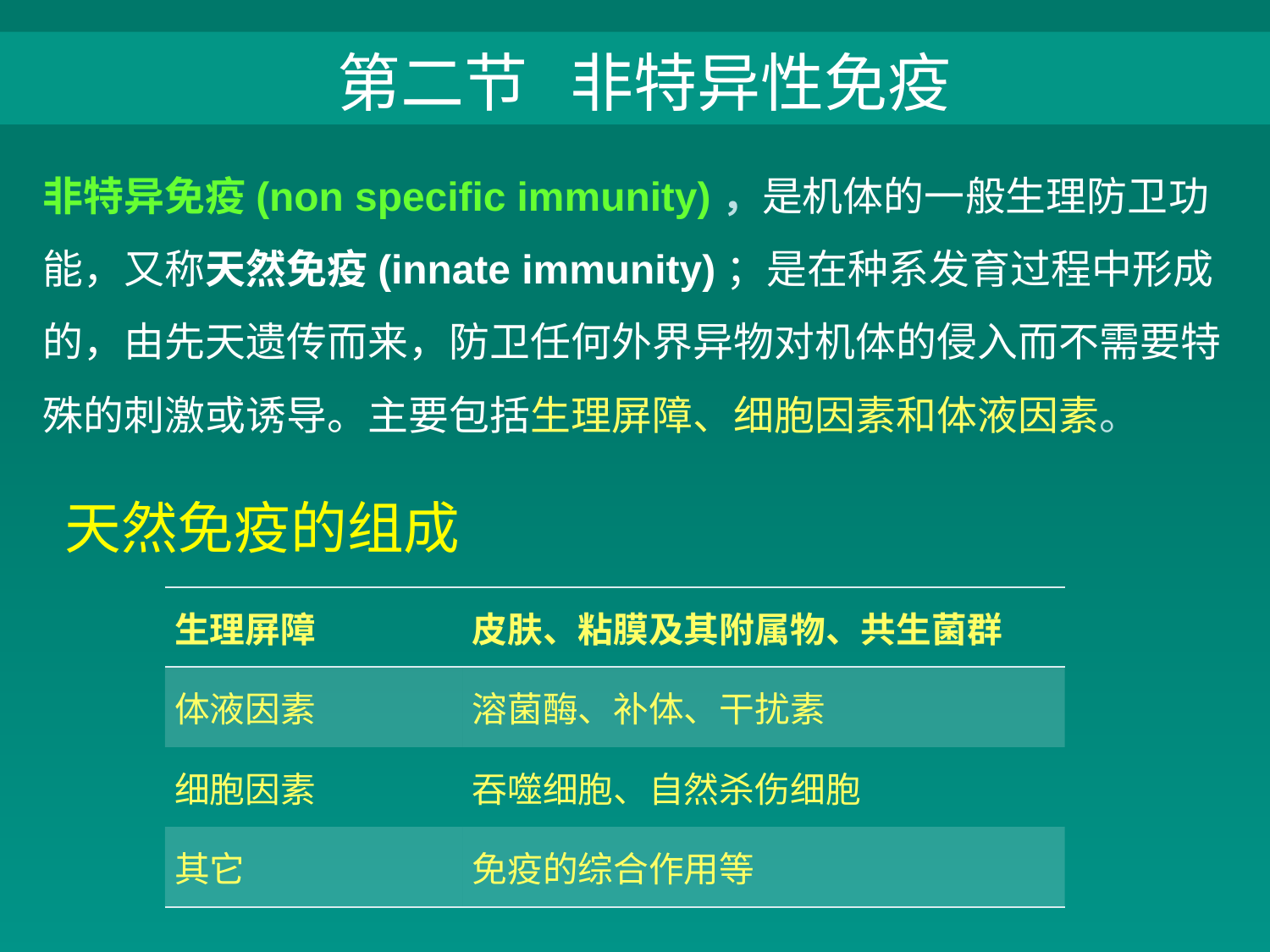

第二节   非特异性免疫
非特异免疫(non specific immunity)，是机体的一般生理防卫功能，又称天然免疫(innate immunity)；是在种系发育过程中形成的，由先天遗传而来，防卫任何外界异物对机体的侵入而不需要特殊的刺激或诱导。主要包括生理屏障、细胞因素和体液因素。
天然免疫的组成
| 生理屏障 | 皮肤、粘膜及其附属物、共生菌群 |
| --- | --- |
| 体液因素 | 溶菌酶、补体、干扰素 |
| 细胞因素 | 吞噬细胞、自然杀伤细胞 |
| 其它 | 免疫的综合作用等 |